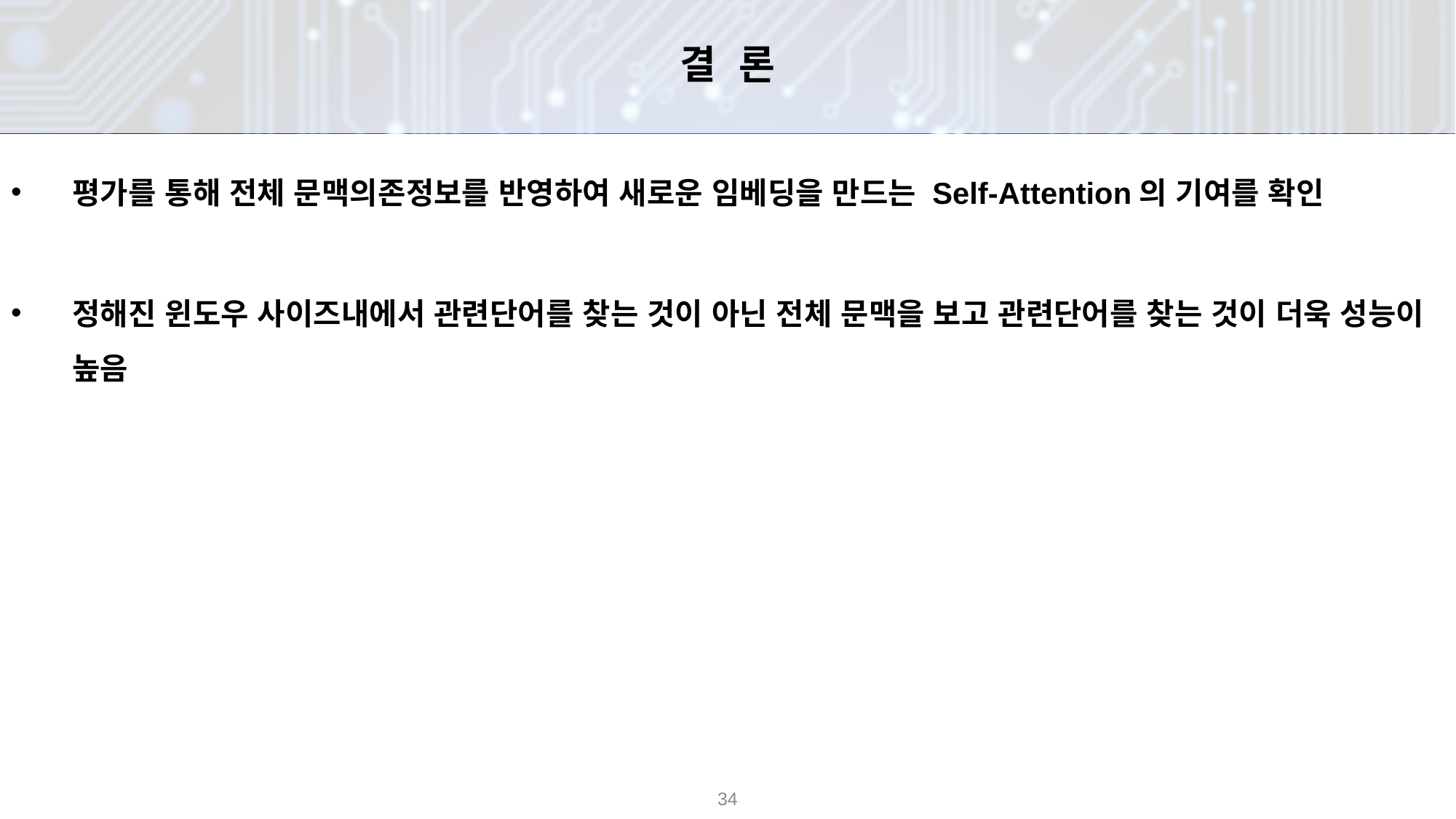

# 결  론
평가를 통해 전체 문맥의존정보를 반영하여 새로운 임베딩을 만드는 Self-Attention의 기여를 확인

정해진 윈도우 사이즈내에서 관련단어를 찾는 것이 아닌 전체 문맥을 보고 관련단어를 찾는 것이 더욱 성능이 높음

34